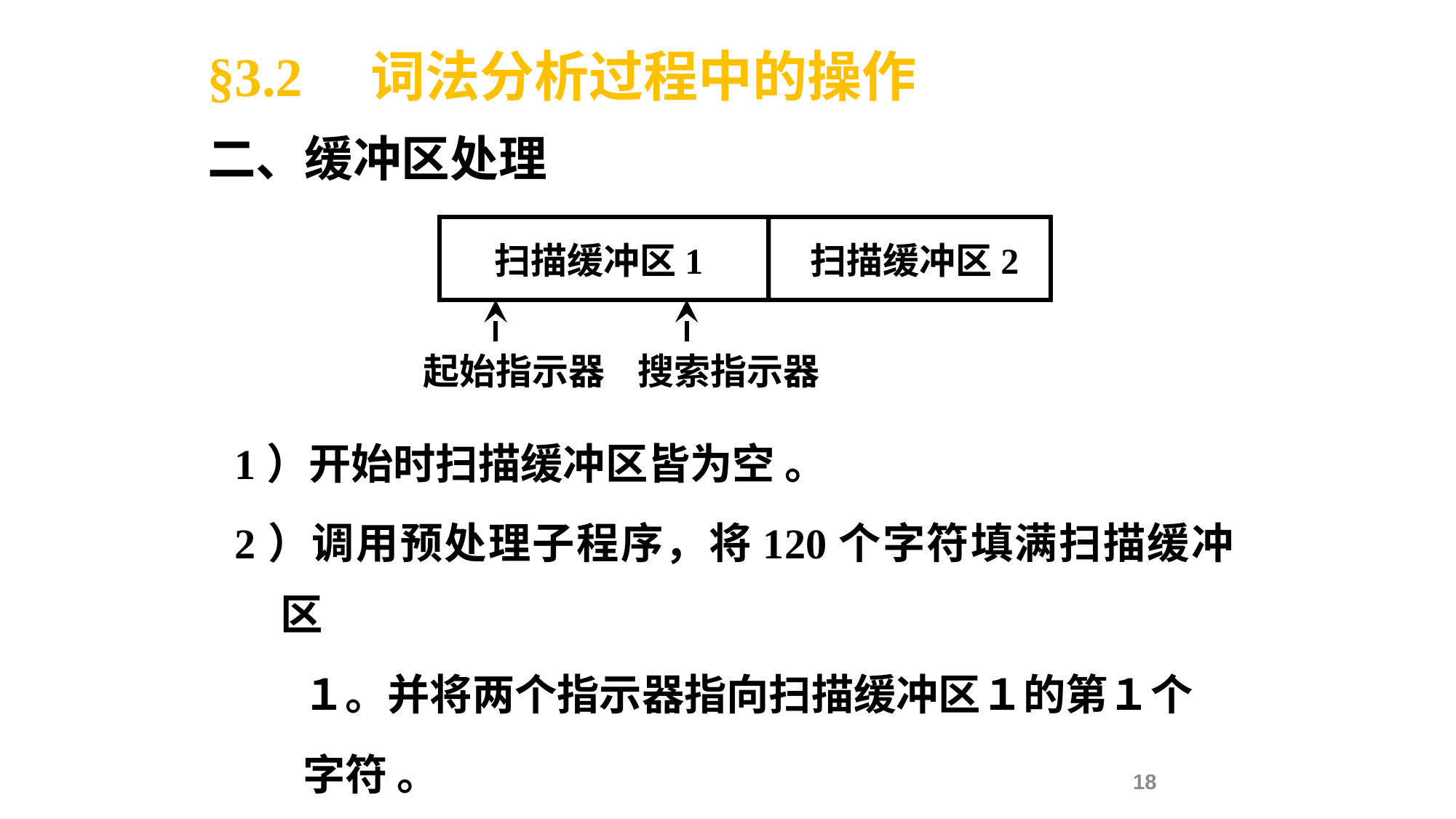

§3.2    词法分析过程中的操作
二、缓冲区处理

扫描缓冲区1            扫描缓冲区2
 起始指示器    搜索指示器
1）开始时扫描缓冲区皆为空 。
2）调用预处理子程序，将120个字符填满扫描缓冲区
      １。并将两个指示器指向扫描缓冲区１的第１个
      字符 。

18